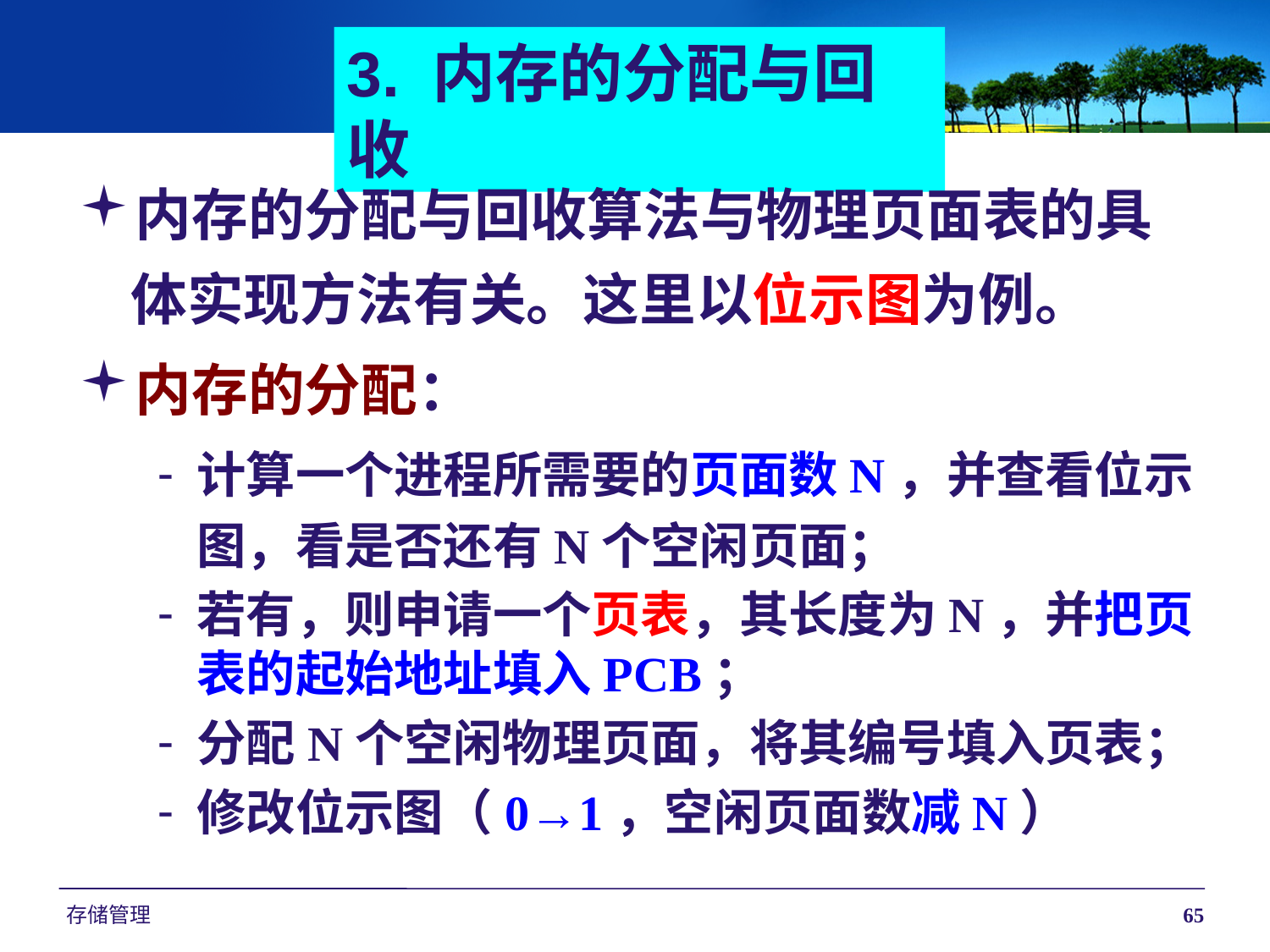

3. 内存的分配与回收
内存的分配与回收算法与物理页面表的具体实现方法有关。这里以位示图为例。
内存的分配：
计算一个进程所需要的页面数N，并查看位示图，看是否还有N个空闲页面；
若有，则申请一个页表，其长度为N，并把页表的起始地址填入PCB；
分配N个空闲物理页面，将其编号填入页表；
修改位示图（0→1，空闲页面数减N）
存储管理
65